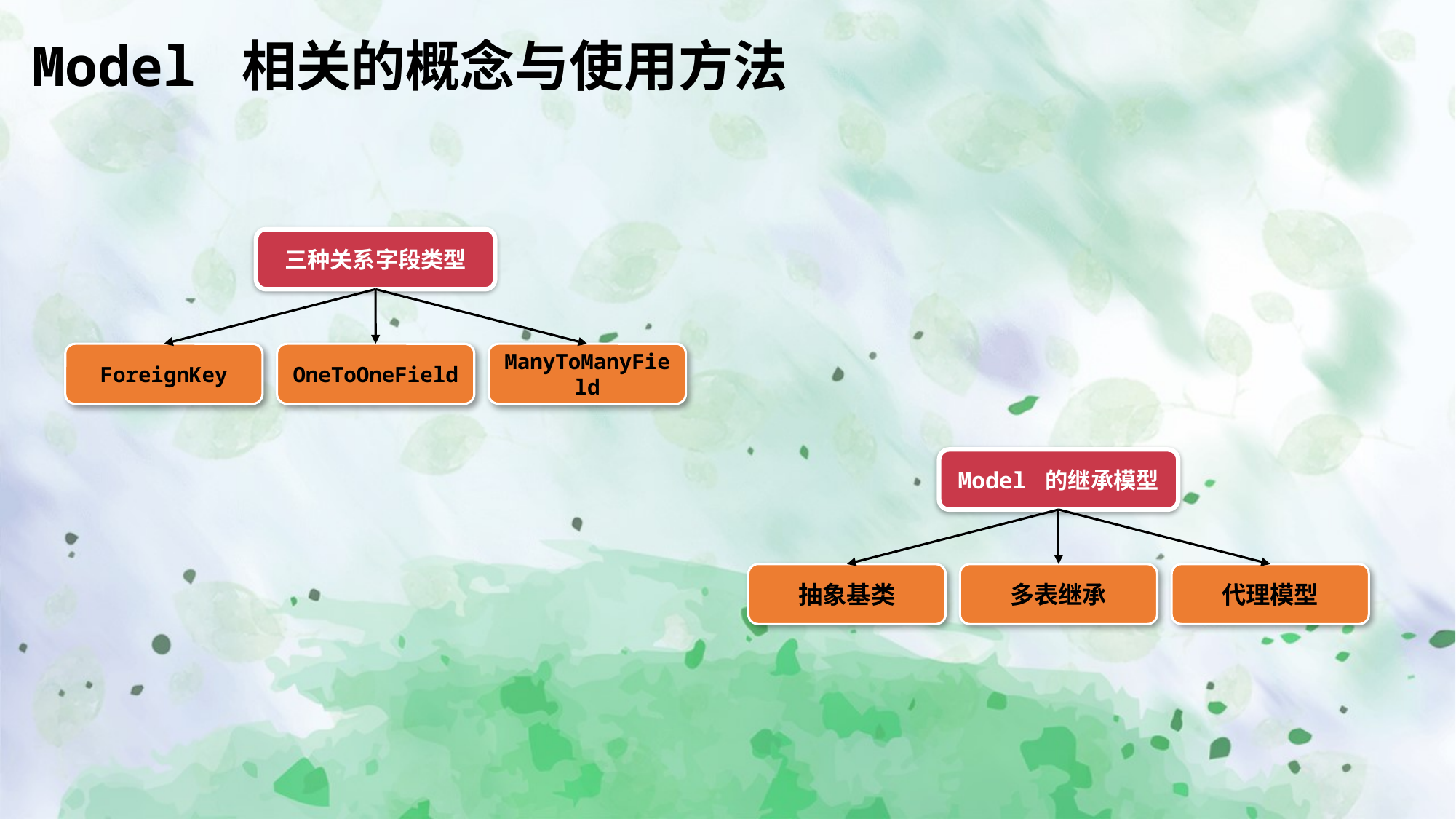

Model 相关的概念与使用方法
三种关系字段类型
ForeignKey
OneToOneField
ManyToManyField
Model 的继承模型
抽象基类
多表继承
代理模型